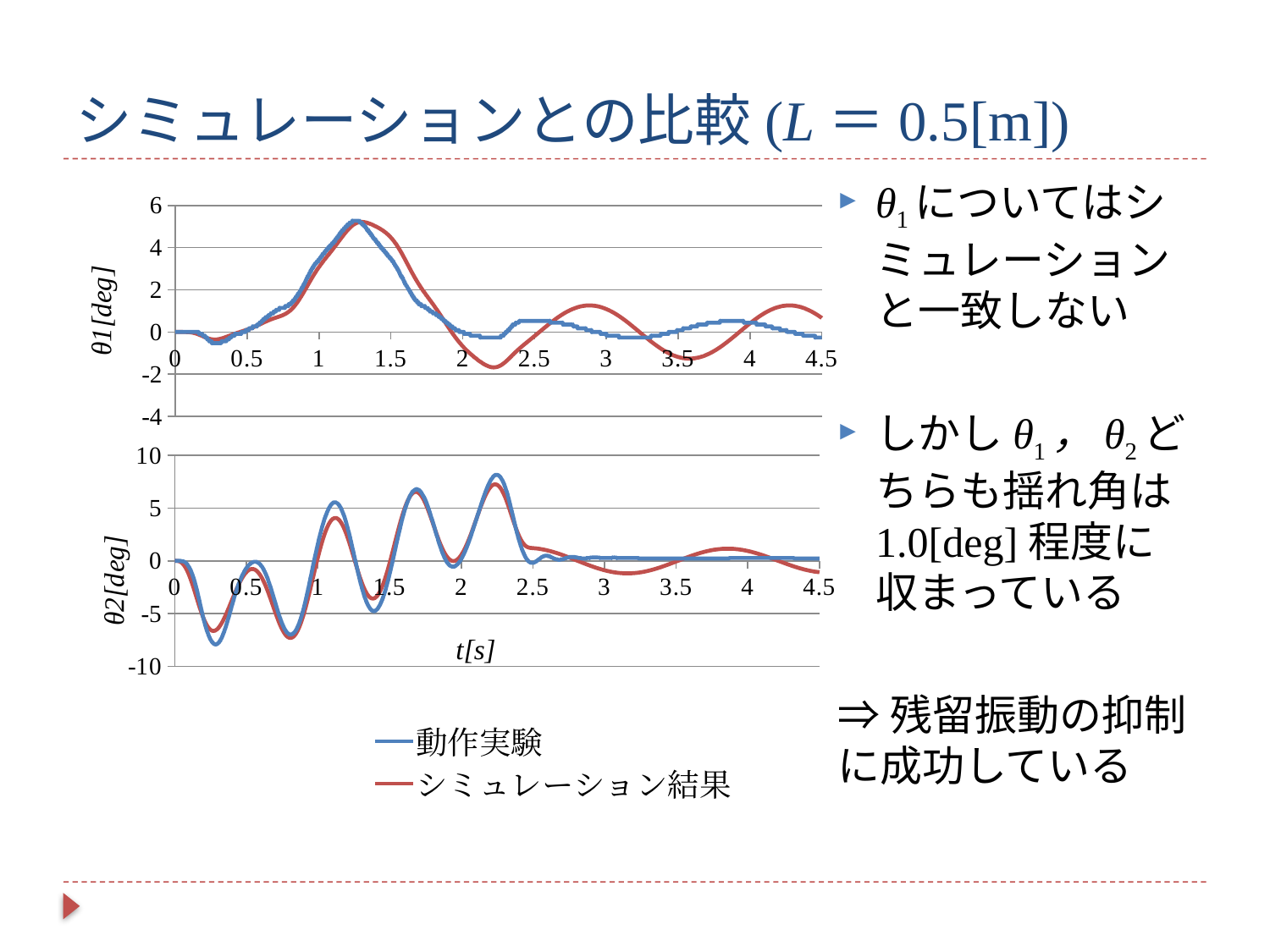

# シミュレーションとの比較(L＝0.5[m])
θ1についてはシミュレーションと一致しない

しかしθ1，θ2どちらも揺れ角は1.0[deg]程度に収まっている

⇒残留振動の抑制に成功している

### Chart

| Category | "Model Root"/"S2" | θ1 |
|---|---|---|

### Chart

| Category | "Model Root"/"S1" | θ2 |
|---|---|---|
動作実験
シミュレーション結果